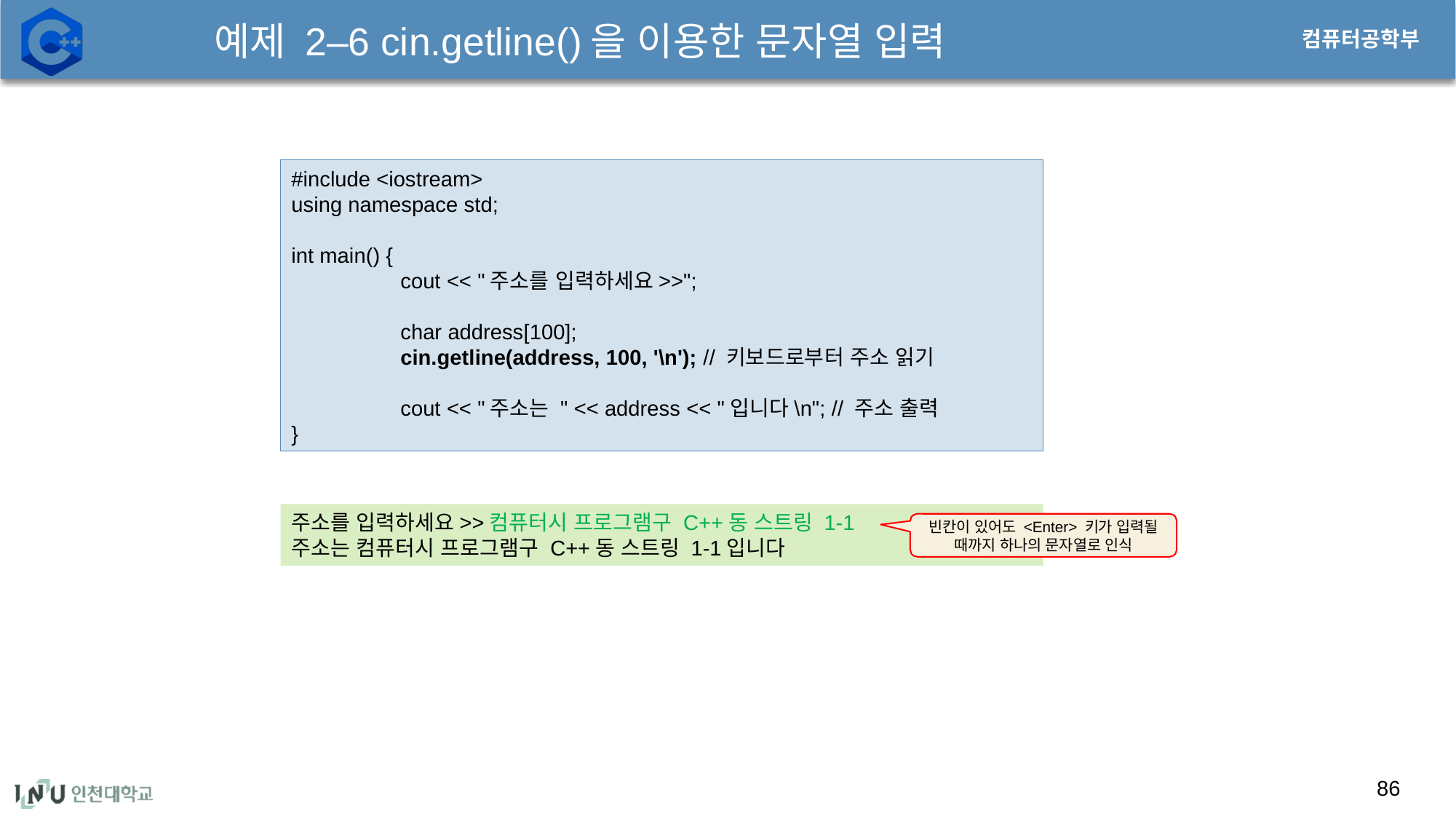

# 예제 2–6 cin.getline()을 이용한 문자열 입력
86
#include <iostream>
using namespace std;

int main() {
	cout << "주소를 입력하세요>>";

	char address[100];
	cin.getline(address, 100, '\n'); // 키보드로부터 주소 읽기

	cout << "주소는 " << address << "입니다\n"; // 주소 출력
}
주소를 입력하세요>>컴퓨터시 프로그램구 C++동 스트링 1-1
주소는 컴퓨터시 프로그램구 C++동 스트링 1-1입니다
빈칸이 있어도 <Enter> 키가 입력될 때까지 하나의 문자열로 인식